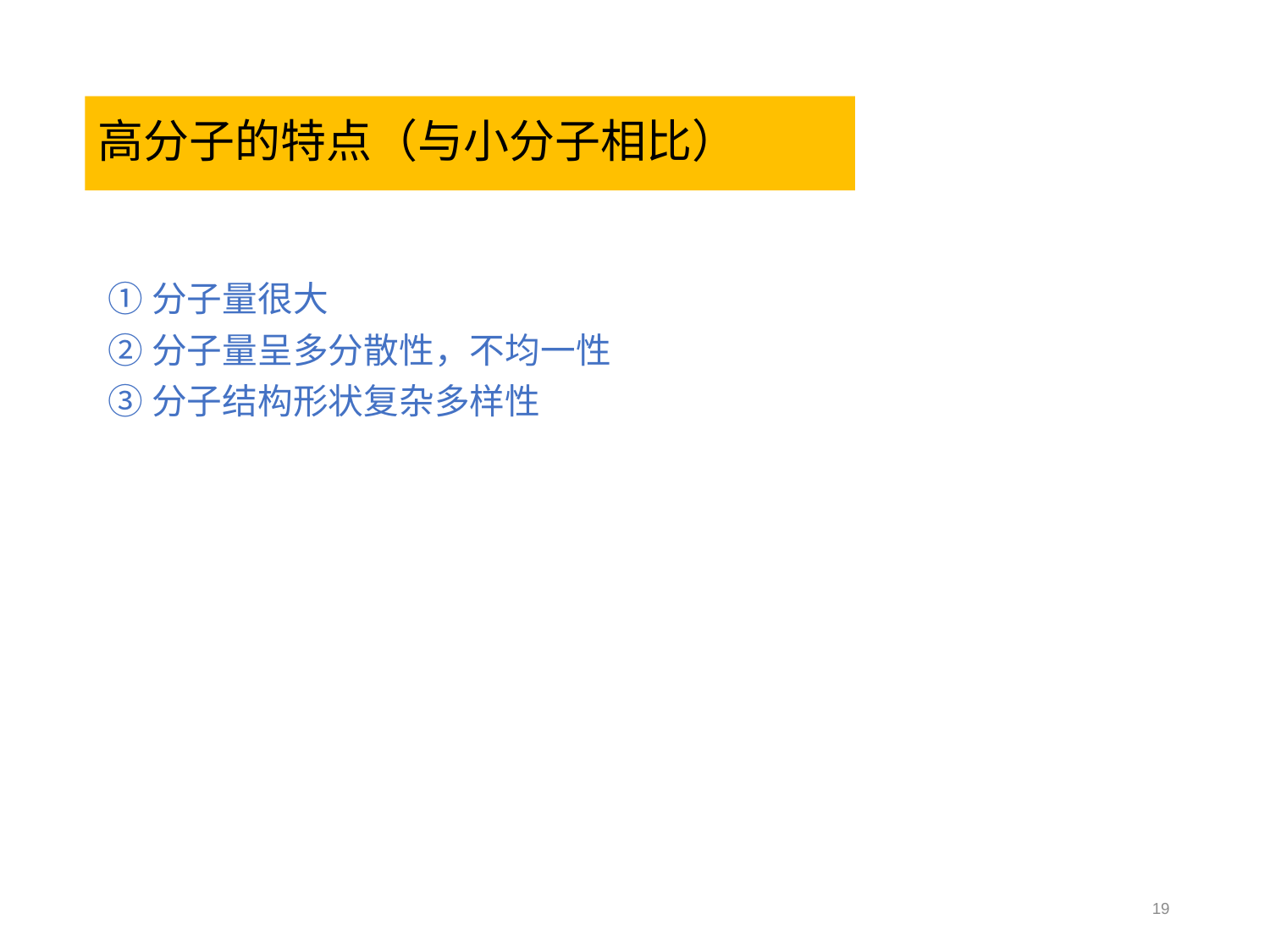

# 高分子的特点（与小分子相比）
①分子量很大
②分子量呈多分散性，不均一性
③分子结构形状复杂多样性
19